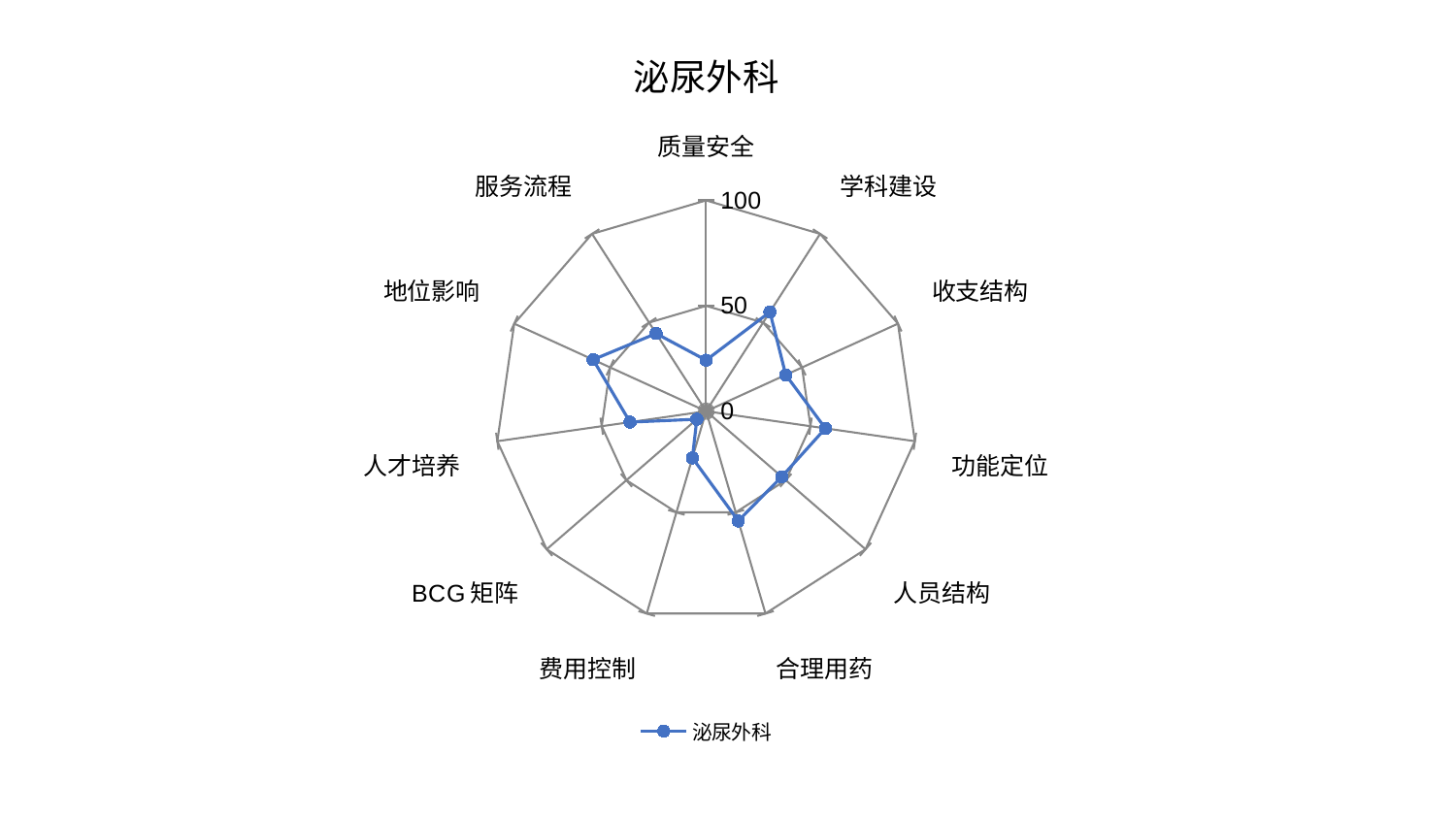

### Chart: 泌尿外科

| Category | 泌尿外科 |
|---|---|
| 质量安全 | 24.19829836128117 |
| 学科建设 | 55.97344318464666 |
| 收支结构 | 41.52738914233885 |
| 功能定位 | 57.14860495067569 |
| 人员结构 | 47.46543850768039 |
| 合理用药 | 54.2063913461148 |
| 费用控制 | 23.093306108769408 |
| BCG矩阵 | 5.844378116278682 |
| 人才培养 | 36.435073099866166 |
| 地位影响 | 58.88845661453541 |
| 服务流程 | 43.83114122402927 |
141